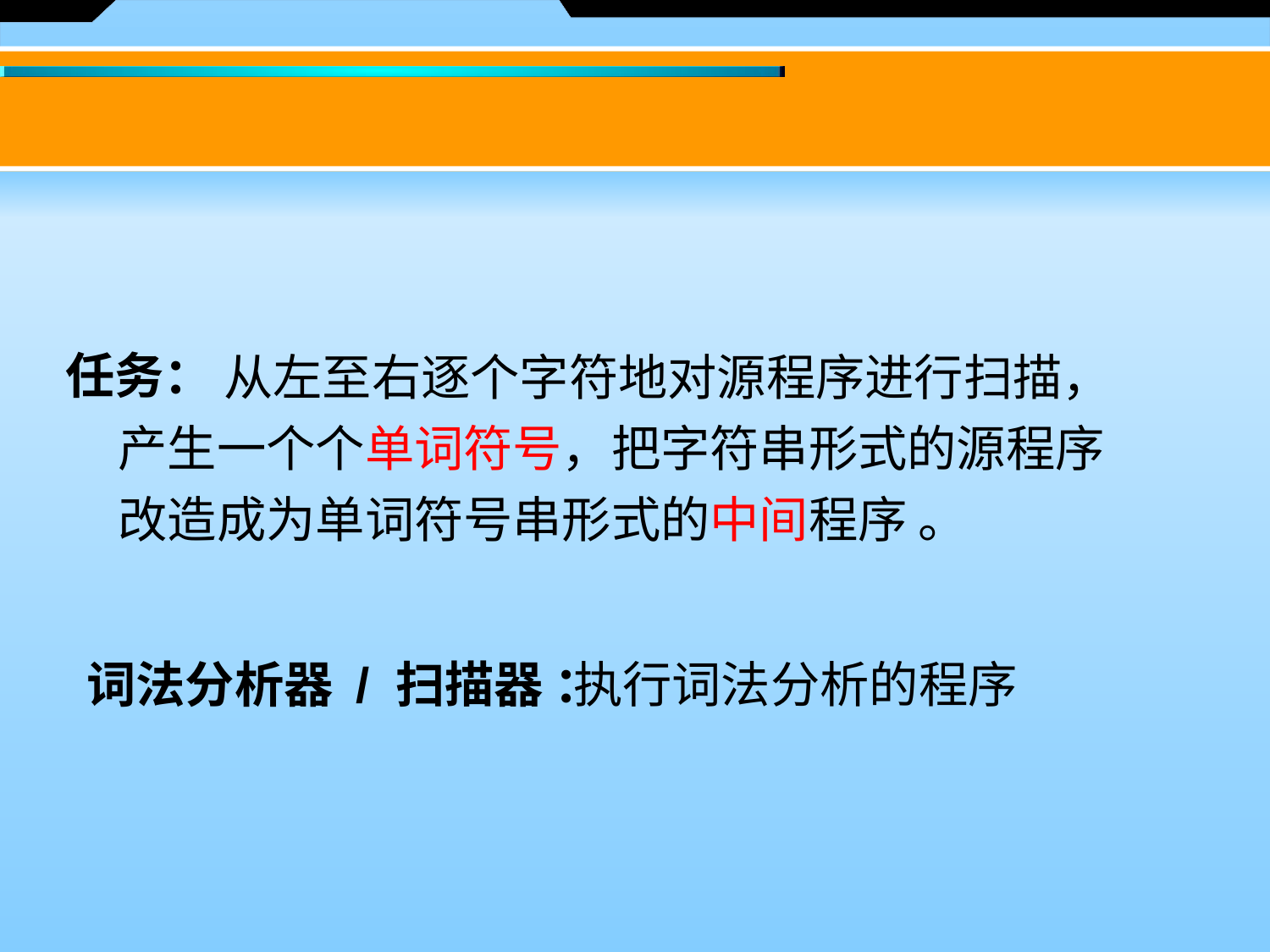

从左至右逐个字符地对源程序进行扫描，产生一个个单词符号，把字符串形式的源程序改造成为单词符号串形式的中间程序 。
任务：
词法分析器 / 扫描器 ：
执行词法分析的程序